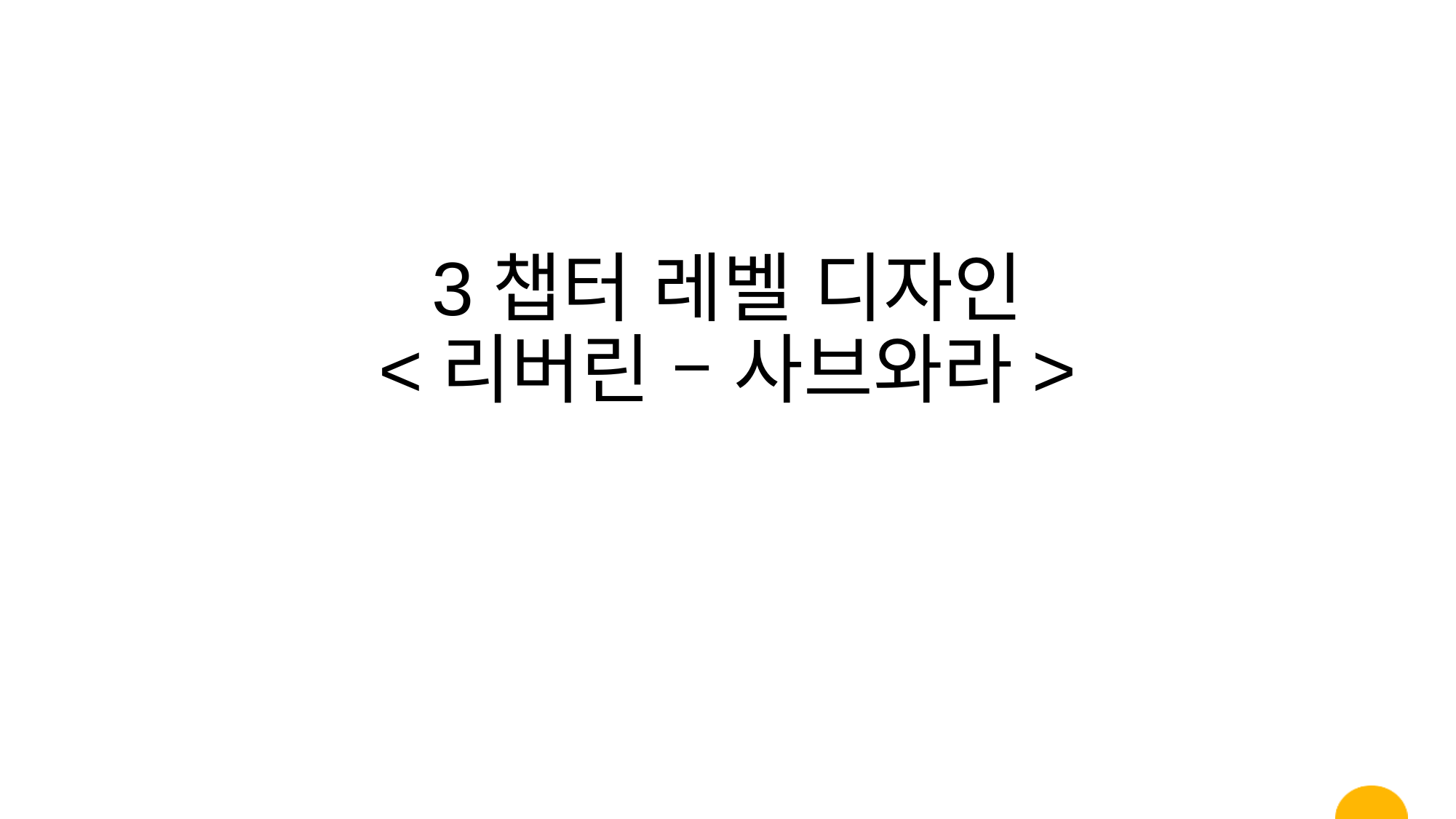

# 3챕터 레벨 디자인 <리버린 – 사브와라>